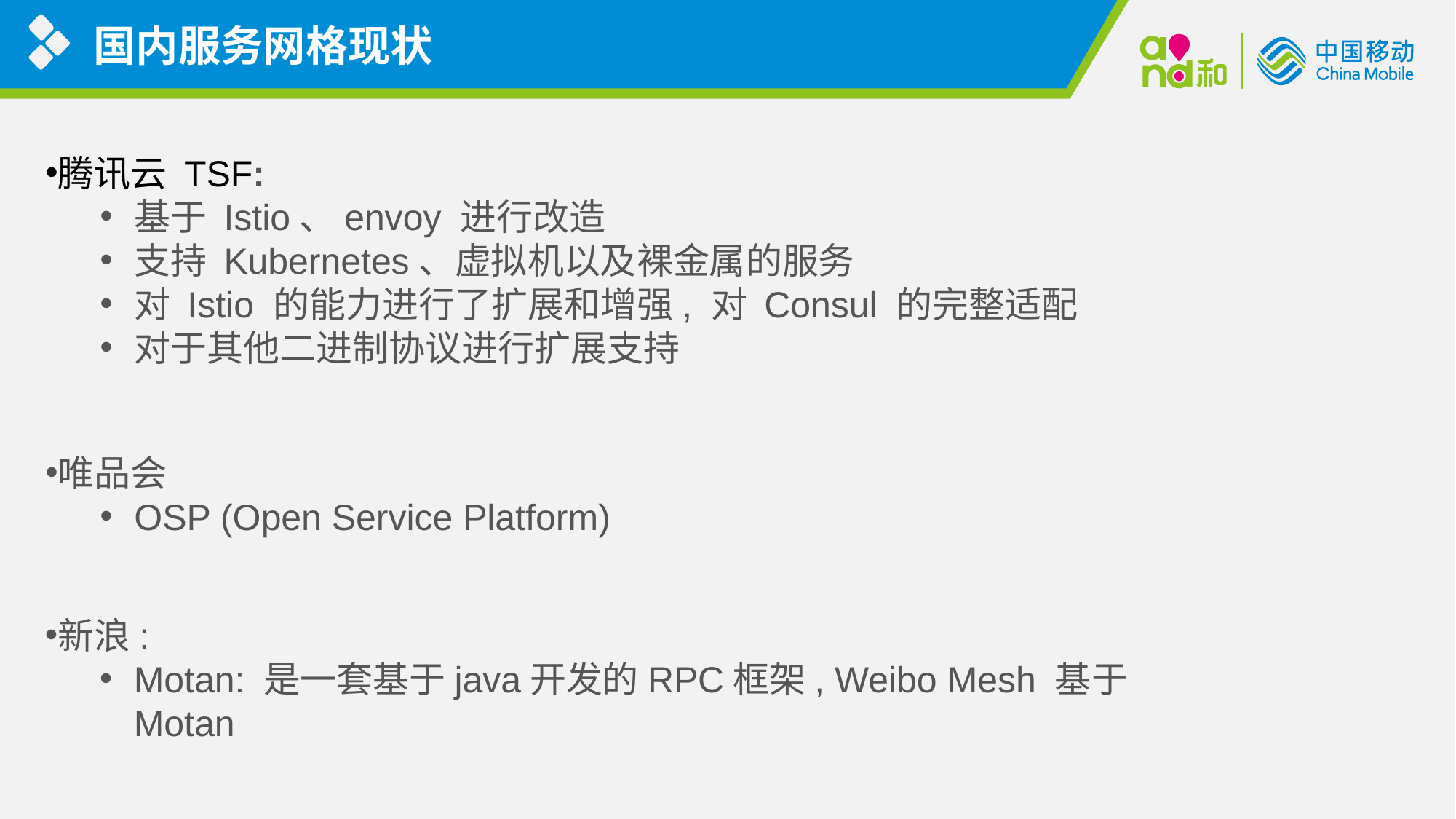

国内服务网格现状
腾讯云 TSF:
基于 Istio、envoy 进行改造
支持 Kubernetes、虚拟机以及裸金属的服务
对 Istio 的能力进行了扩展和增强, 对 Consul 的完整适配
对于其他二进制协议进行扩展支持
唯品会
OSP (Open Service Platform)
新浪:
Motan: 是一套基于java开发的RPC框架, Weibo Mesh 基于Motan